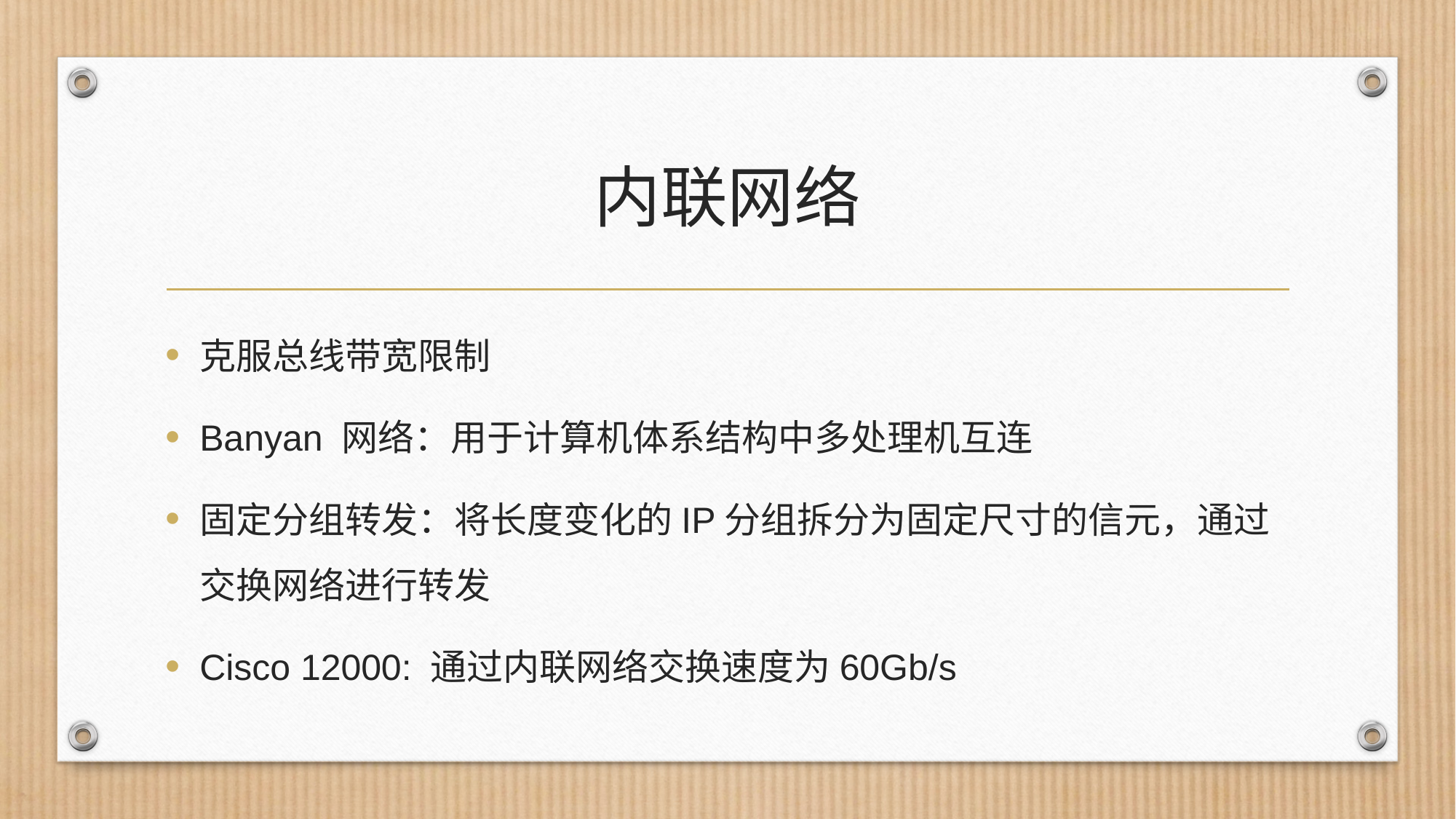

# 内联网络
克服总线带宽限制
Banyan 网络：用于计算机体系结构中多处理机互连
固定分组转发：将长度变化的IP分组拆分为固定尺寸的信元，通过交换网络进行转发
Cisco 12000: 通过内联网络交换速度为60Gb/s